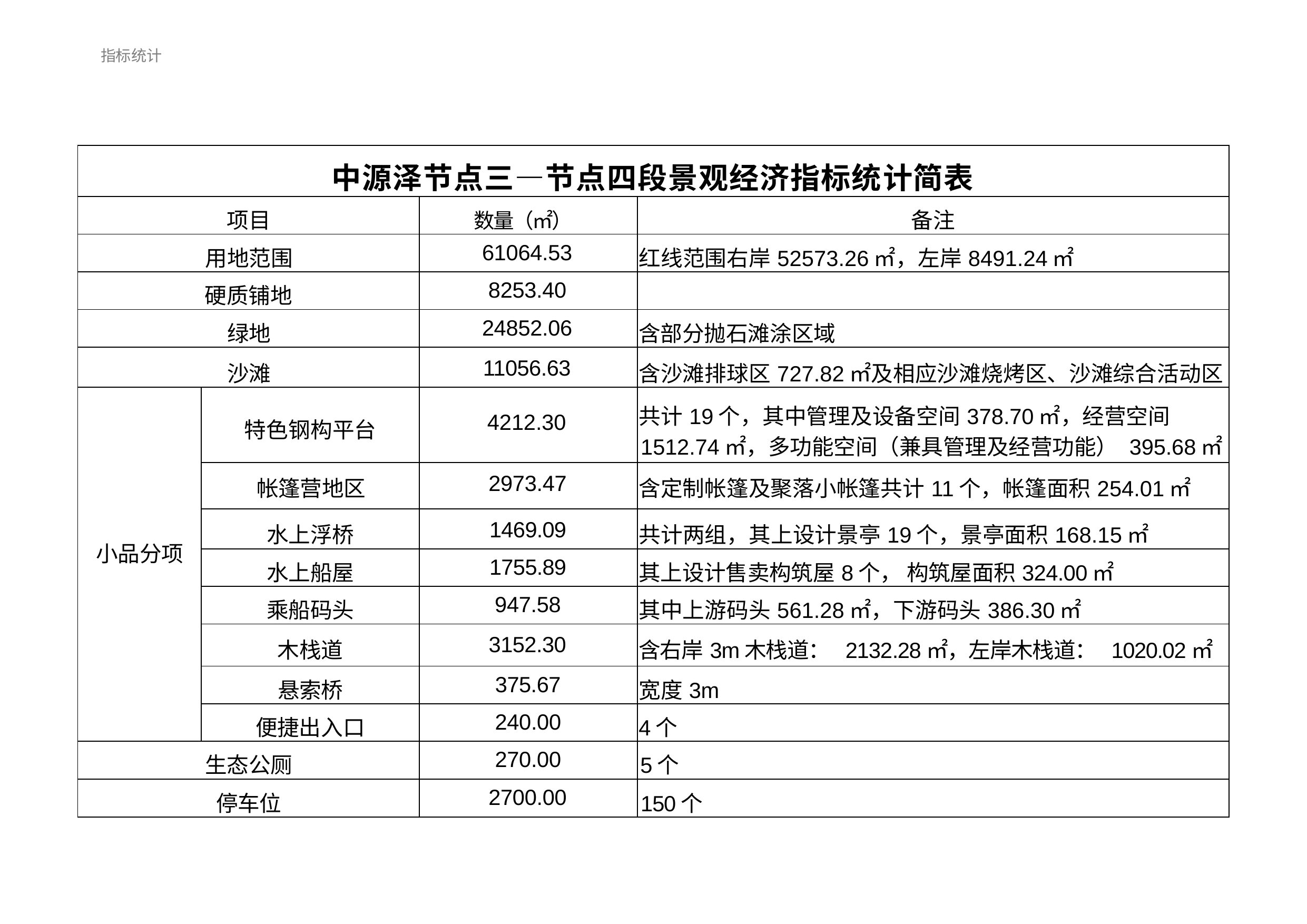

指标统计
| 中源泽节点三—节点四段景观经济指标统计简表 |  |  |  |
| --- | --- | --- | --- |
| 项目 |  | 数量（㎡） | 备注 |
| 用地范围 |  | 61064.53 | 红线范围右岸52573.26㎡，左岸8491.24㎡ |
| 硬质铺地 |  | 8253.40 |  |
| 绿地 |  | 24852.06 | 含部分抛石滩涂区域 |
| 沙滩 |  | 11056.63 | 含沙滩排球区727.82㎡及相应沙滩烧烤区、沙滩综合活动区 |
| 小品分项 | 特色钢构平台 | 4212.30 | 共计19个，其中管理及设备空间378.70㎡，经营空间 1512.74㎡，多功能空间（兼具管理及经营功能） 395.68㎡ |
|  | 帐篷营地区 | 2973.47 | 含定制帐篷及聚落小帐篷共计11个，帐篷面积254.01㎡ |
|  | 水上浮桥 | 1469.09 | 共计两组，其上设计景亭19个，景亭面积168.15㎡ |
|  | 水上船屋 | 1755.89 | 其上设计售卖构筑屋8个， 构筑屋面积324.00㎡ |
|  | 乘船码头 | 947.58 | 其中上游码头561.28㎡，下游码头386.30㎡ |
|  | 木栈道 | 3152.30 | 含右岸3m木栈道： 2132.28㎡，左岸木栈道： 1020.02㎡ |
|  | 悬索桥 | 375.67 | 宽度3m |
|  | 便捷出入口 | 240.00 | 4个 |
| 生态公厕 |  | 270.00 | 5个 |
| 停车位 |  | 2700.00 | 150个 |